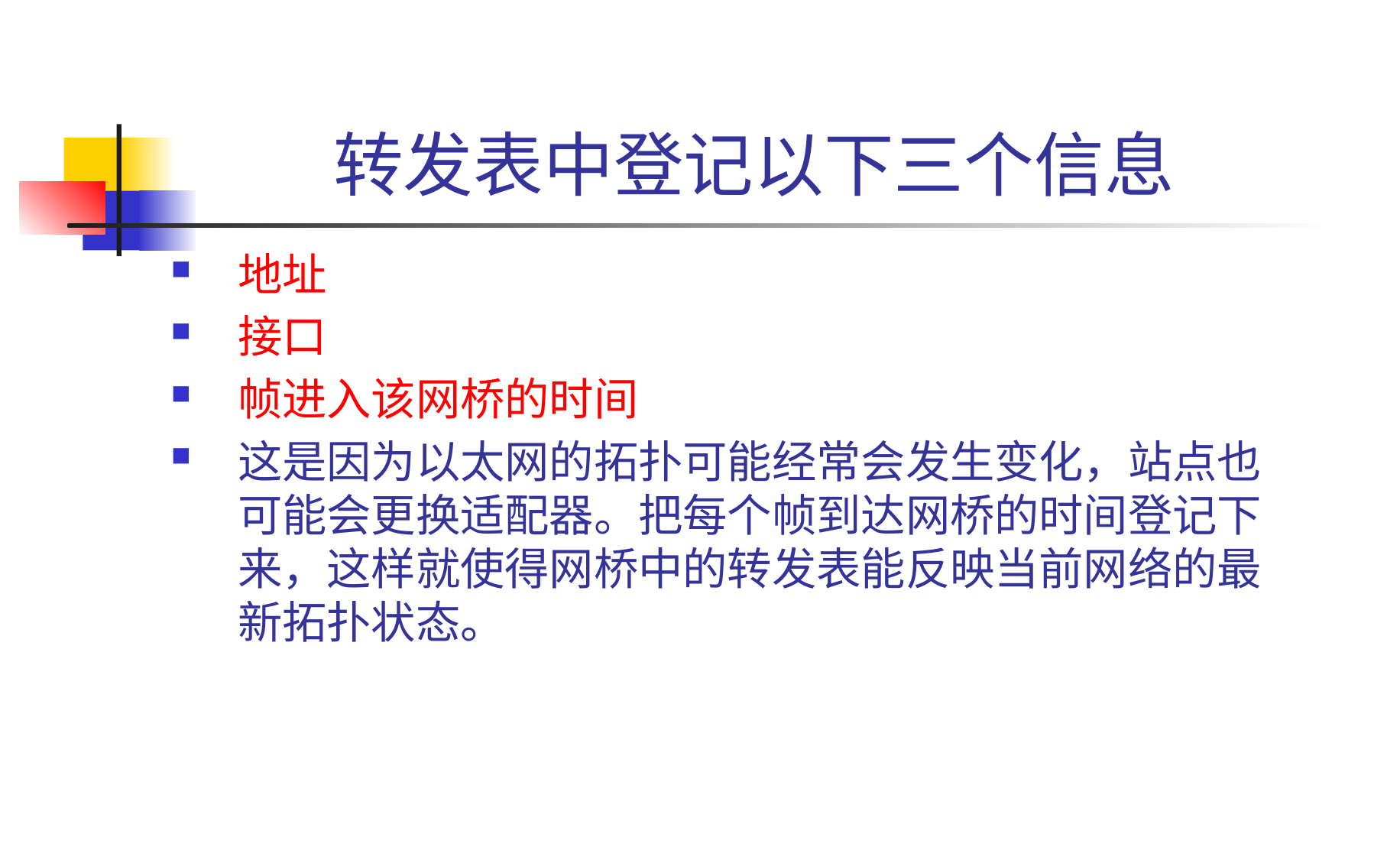

# 转发表中登记以下三个信息
地址
接口
帧进入该网桥的时间
这是因为以太网的拓扑可能经常会发生变化，站点也可能会更换适配器。把每个帧到达网桥的时间登记下来，这样就使得网桥中的转发表能反映当前网络的最新拓扑状态。